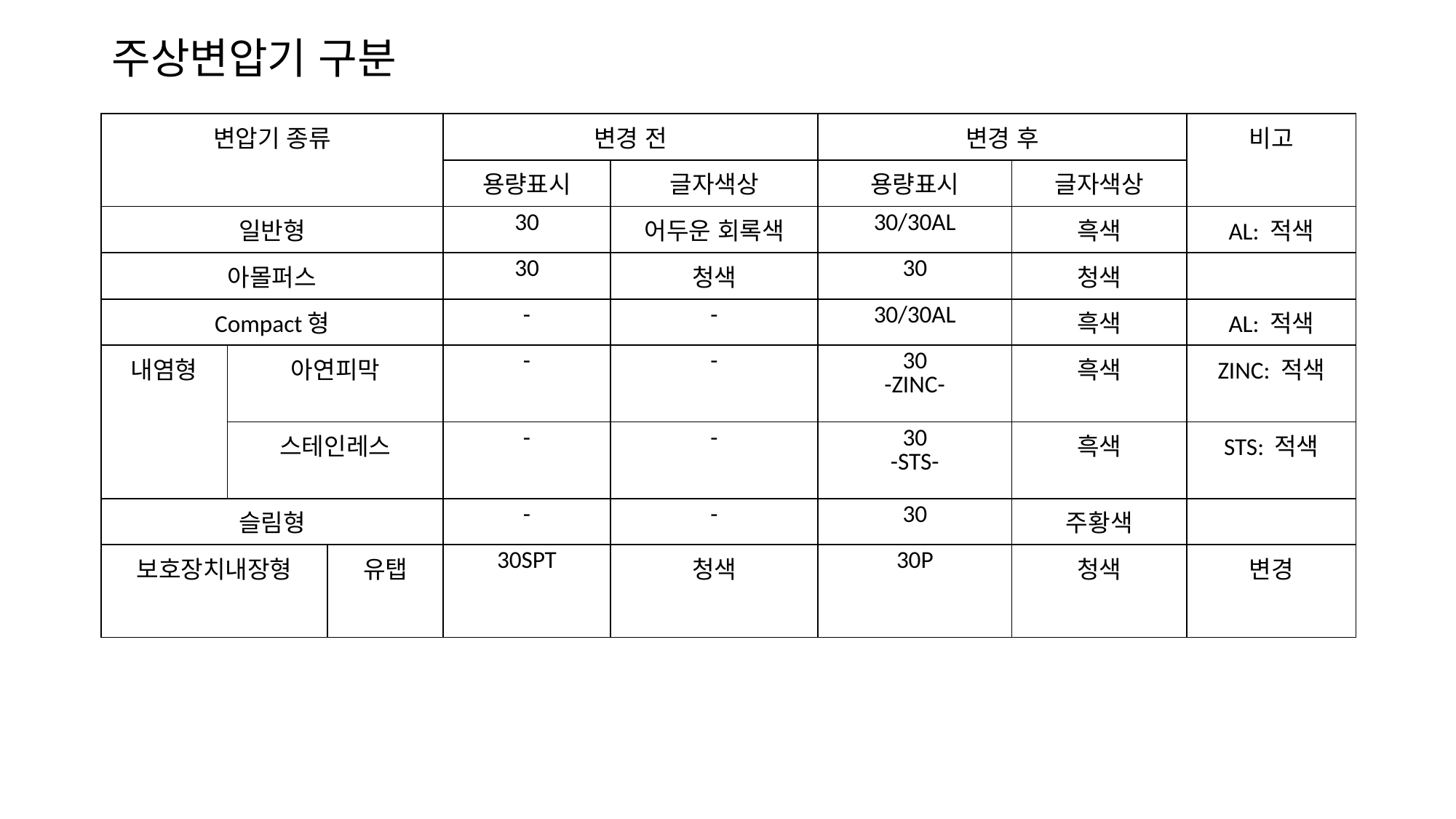

# 주상변압기 구분
| 변압기 종류 |  |  | 변경 전 |  | 변경 후 |  | 비고 |
| --- | --- | --- | --- | --- | --- | --- | --- |
|  |  |  | 용량표시 | 글자색상 | 용량표시 | 글자색상 |  |
| 일반형 |  |  | 30 | 어두운 회록색 | 30/30AL | 흑색 | AL: 적색 |
| 아몰퍼스 |  |  | 30 | 청색 | 30 | 청색 |  |
| Compact형 |  |  | - | - | 30/30AL | 흑색 | AL: 적색 |
| 내염형 | 아연피막 |  | - | - | 30 -ZINC- | 흑색 | ZINC: 적색 |
|  | 스테인레스 |  | - | - | 30 -STS- | 흑색 | STS: 적색 |
| 슬림형 |  |  | - | - | 30 | 주황색 |  |
| 보호장치내장형 |  | 유탭 | 30SPT | 청색 | 30P | 청색 | 변경 |